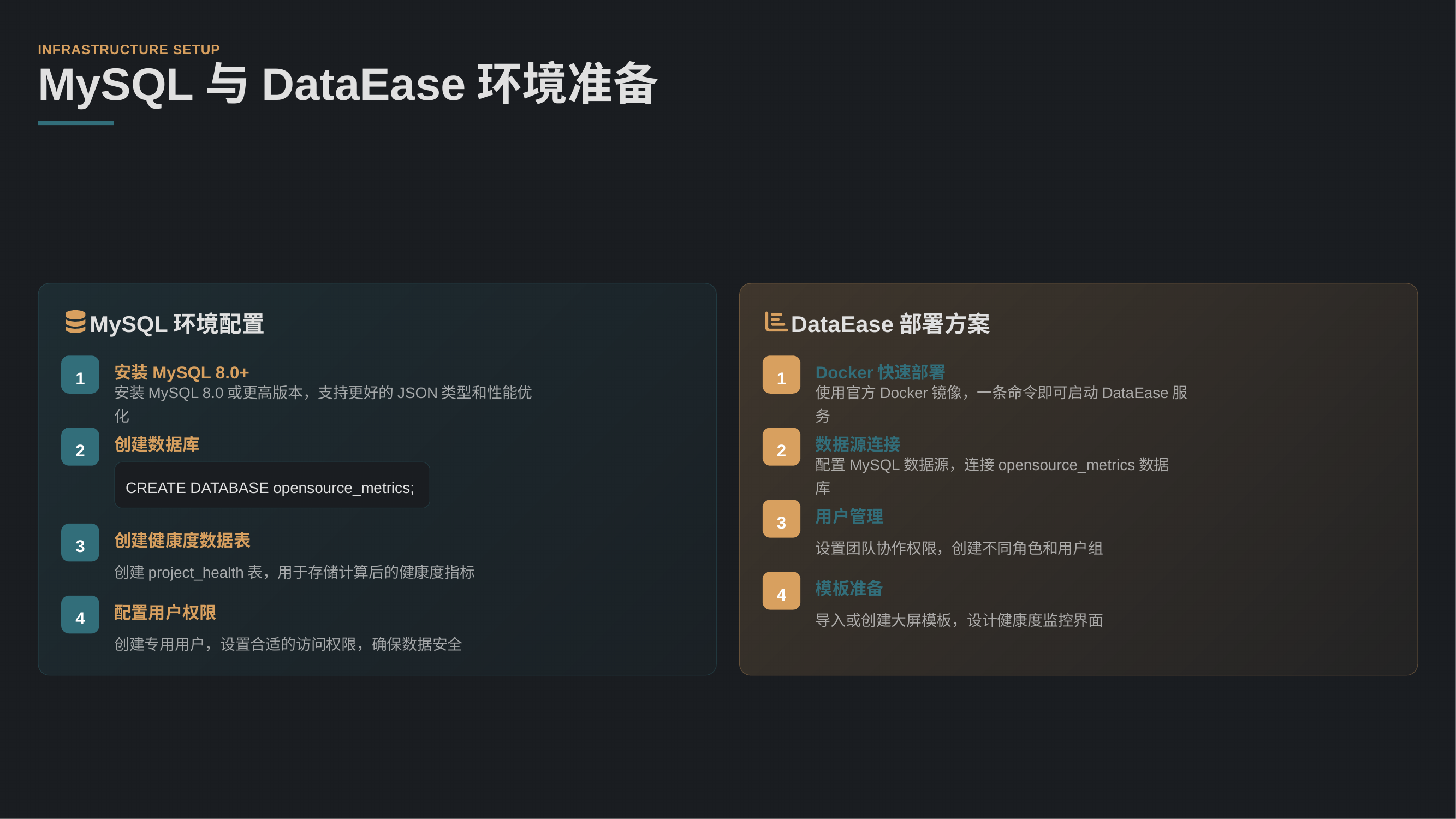

INFRASTRUCTURE SETUP
MySQL与DataEase环境准备

MySQL环境配置
DataEase部署方案

1

安装MySQL 8.0+
1

Docker快速部署
安装MySQL 8.0或更高版本，支持更好的JSON类型和性能优化
使用官方Docker镜像，一条命令即可启动DataEase服务
2

创建数据库
2

数据源连接
CREATE DATABASE opensource_metrics;
配置MySQL数据源，连接opensource_metrics数据库

3

用户管理
3

创建健康度数据表
设置团队协作权限，创建不同角色和用户组
创建project_health表，用于存储计算后的健康度指标
4

模板准备
4

配置用户权限
导入或创建大屏模板，设计健康度监控界面
创建专用用户，设置合适的访问权限，确保数据安全